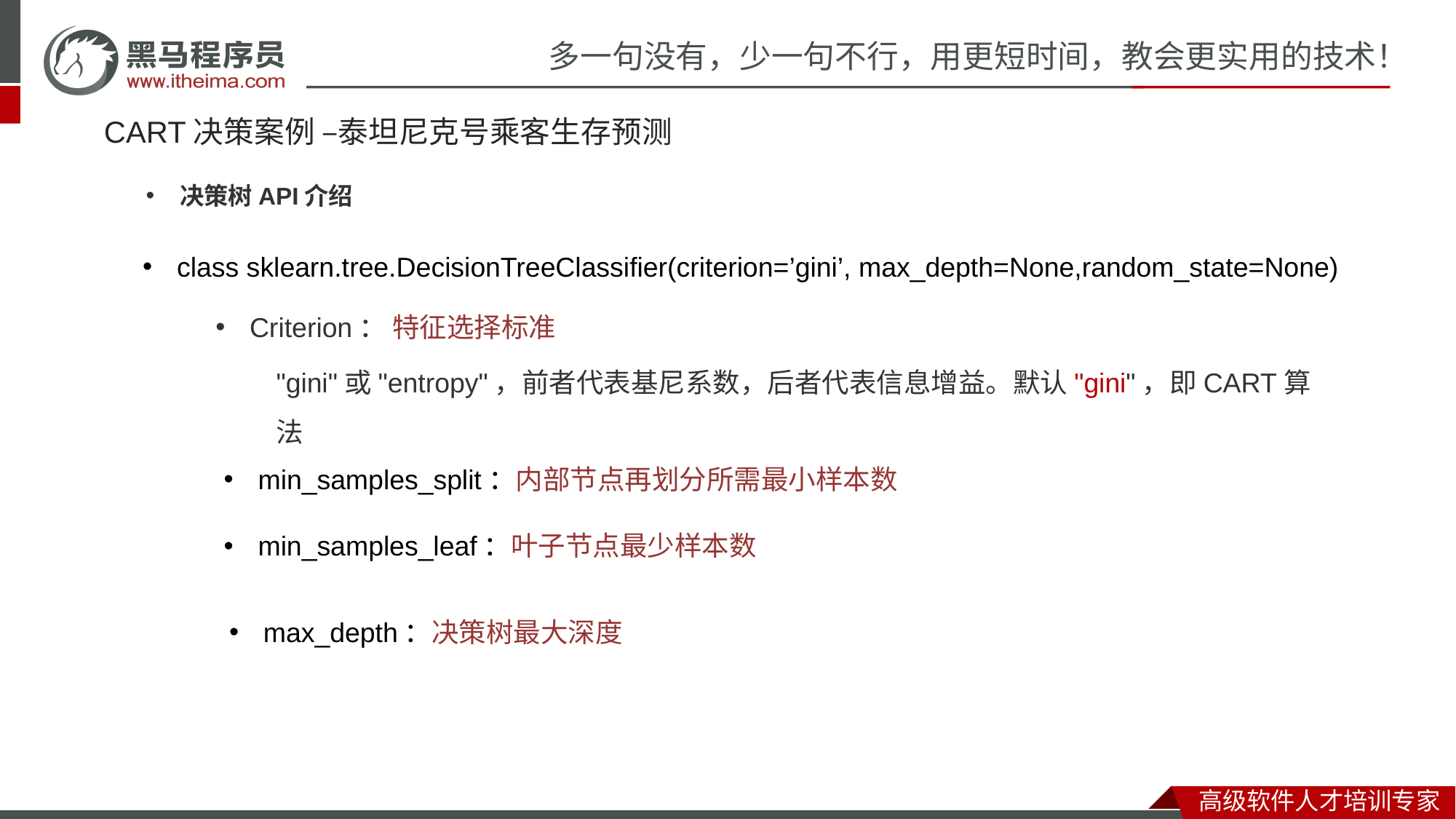

# CART决策案例 –泰坦尼克号乘客生存预测
决策树API介绍
class sklearn.tree.DecisionTreeClassifier(criterion=’gini’, max_depth=None,random_state=None)
Criterion： 特征选择标准
"gini"或"entropy"，前者代表基尼系数，后者代表信息增益。默认"gini"，即CART算法
min_samples_split：内部节点再划分所需最小样本数
min_samples_leaf：叶子节点最少样本数
max_depth：决策树最大深度